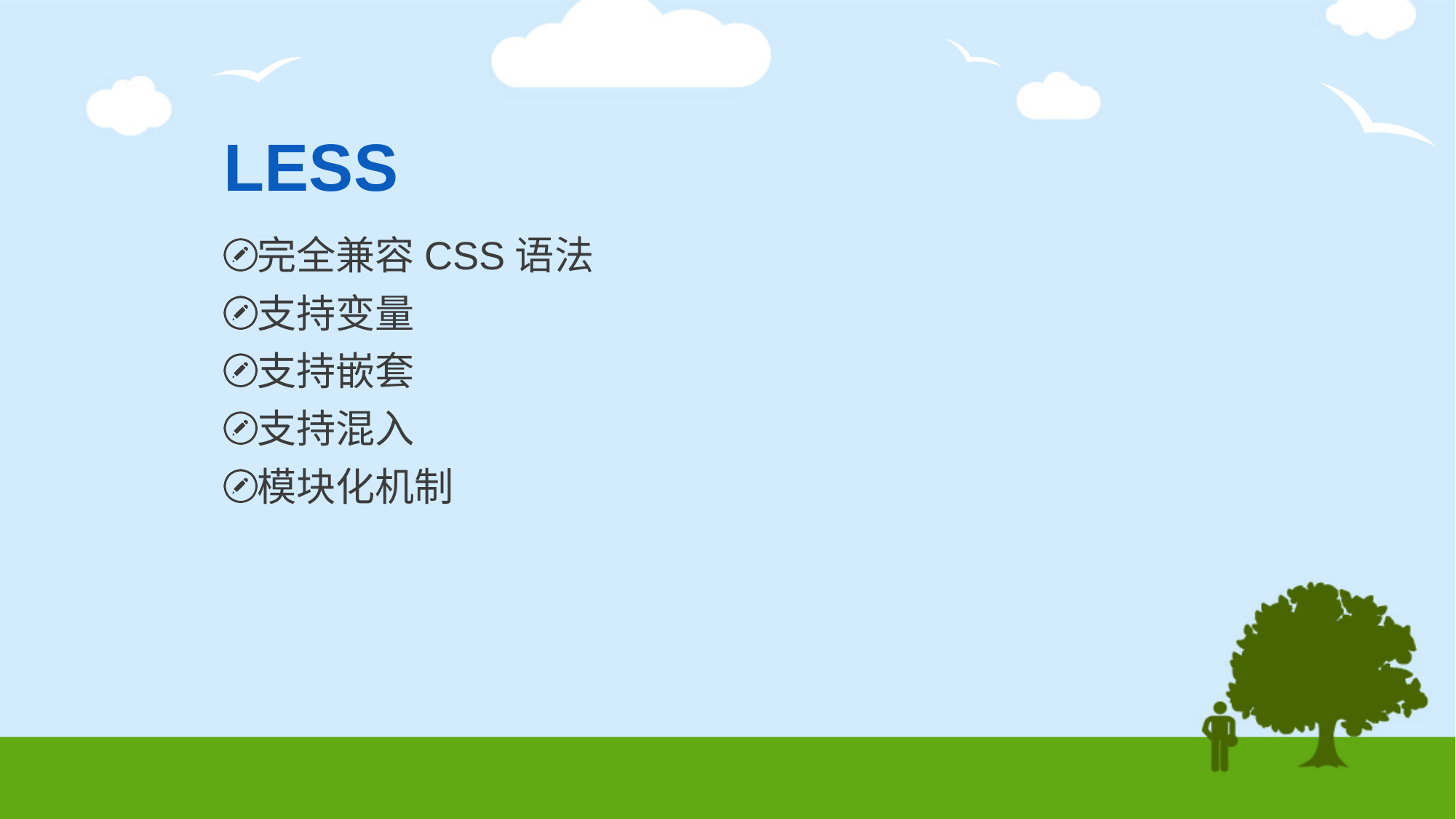

# LESS
完全兼容CSS语法
支持变量
支持嵌套
支持混入
模块化机制